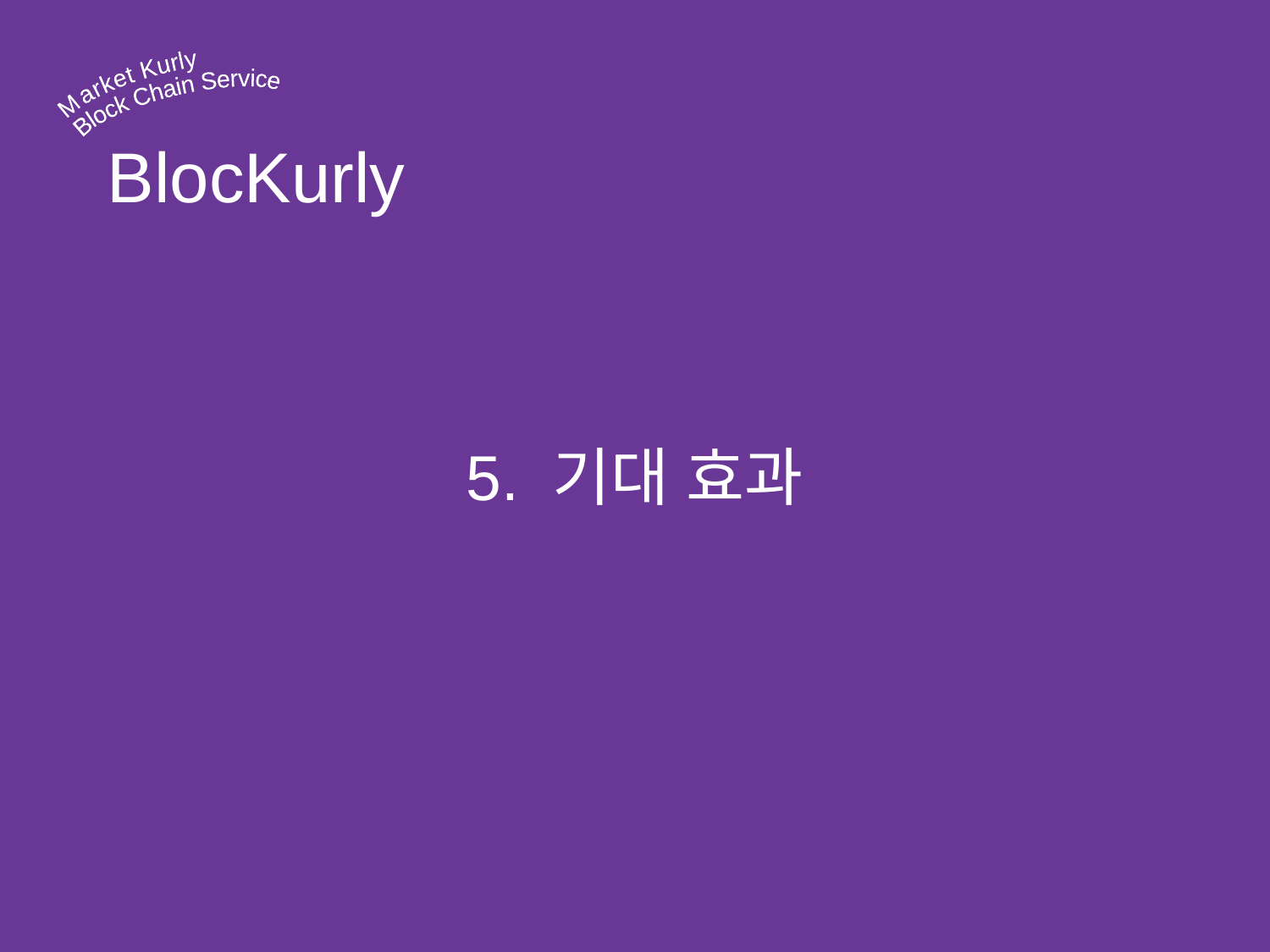

Market Kurly
Block Chain Service
BlocKurly
5. 기대 효과